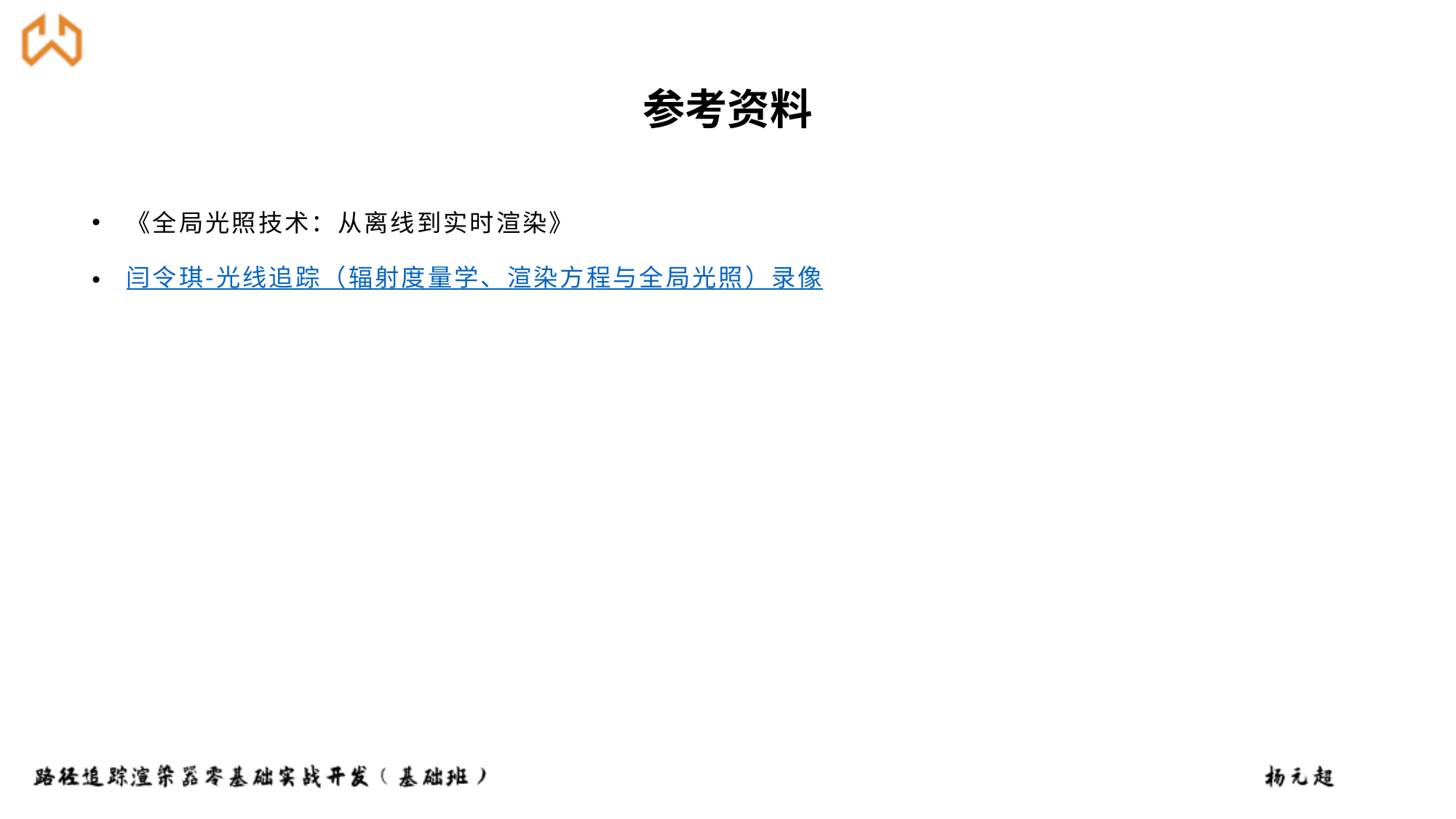

《全局光照技术：从离线到实时渲染》
闫令琪-光线追踪（辐射度量学、渲染方程与全局光照）录像